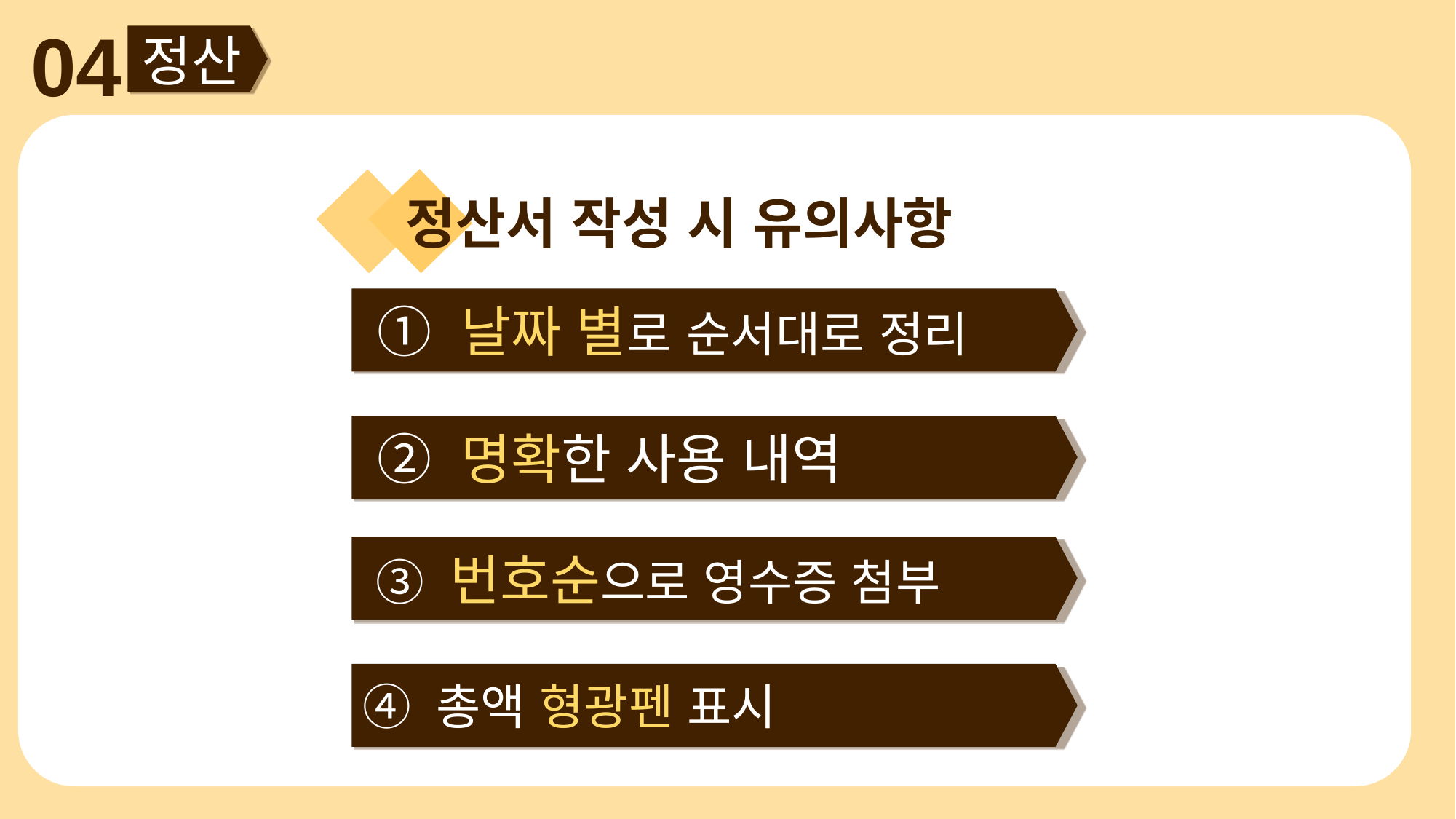

04
정산

정산서 작성 시 유의사항
 ① 날짜 별로 순서대로 정리
 ② 명확한 사용 내역
 ③ 번호순으로 영수증 첨부
④ 총액 형광펜 표시